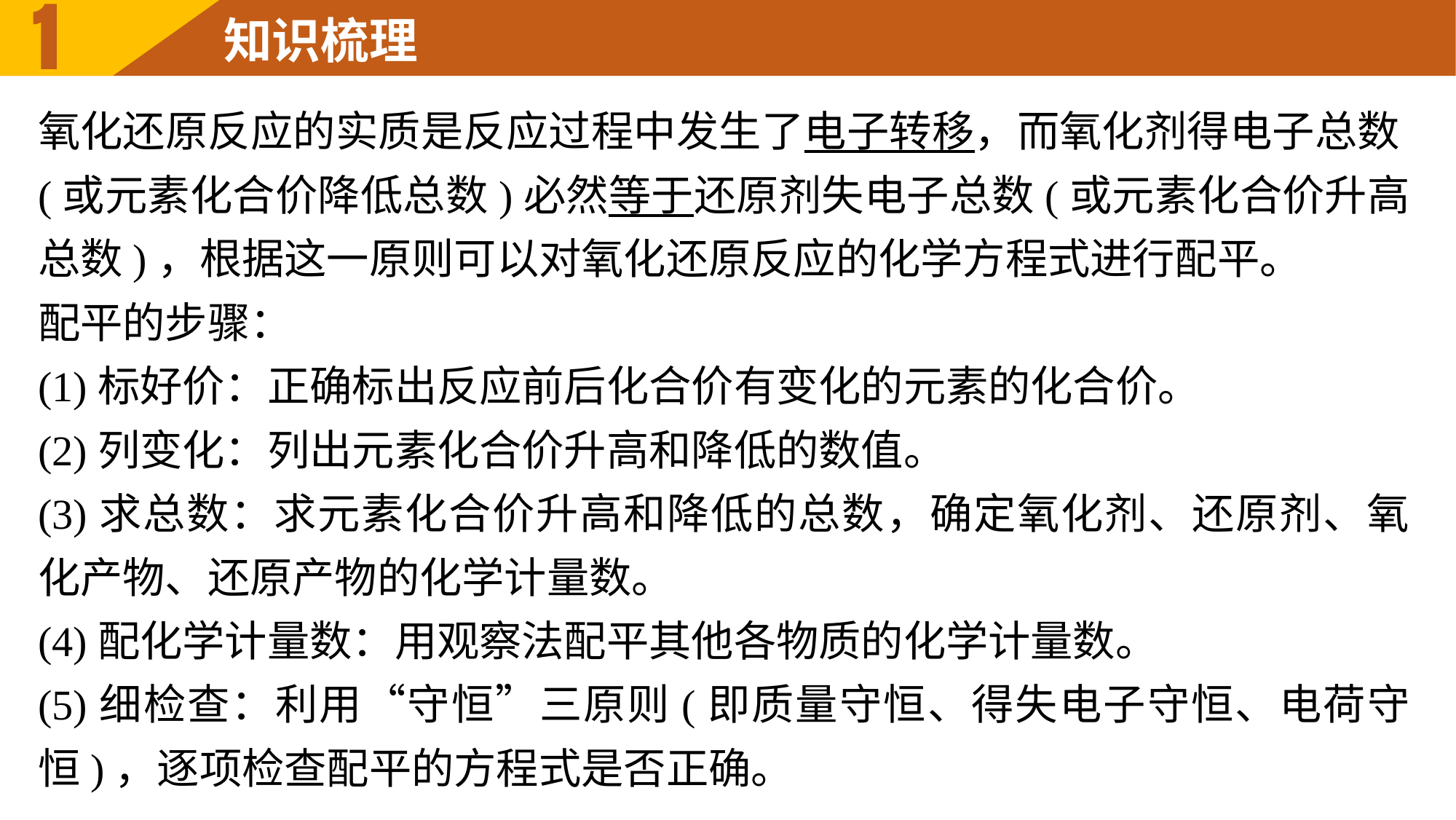

氧化还原反应的实质是反应过程中发生了电子转移，而氧化剂得电子总数(或元素化合价降低总数)必然等于还原剂失电子总数(或元素化合价升高总数)，根据这一原则可以对氧化还原反应的化学方程式进行配平。
配平的步骤：
(1)标好价：正确标出反应前后化合价有变化的元素的化合价。
(2)列变化：列出元素化合价升高和降低的数值。
(3)求总数：求元素化合价升高和降低的总数，确定氧化剂、还原剂、氧化产物、还原产物的化学计量数。
(4)配化学计量数：用观察法配平其他各物质的化学计量数。
(5)细检查：利用“守恒”三原则(即质量守恒、得失电子守恒、电荷守恒)，逐项检查配平的方程式是否正确。